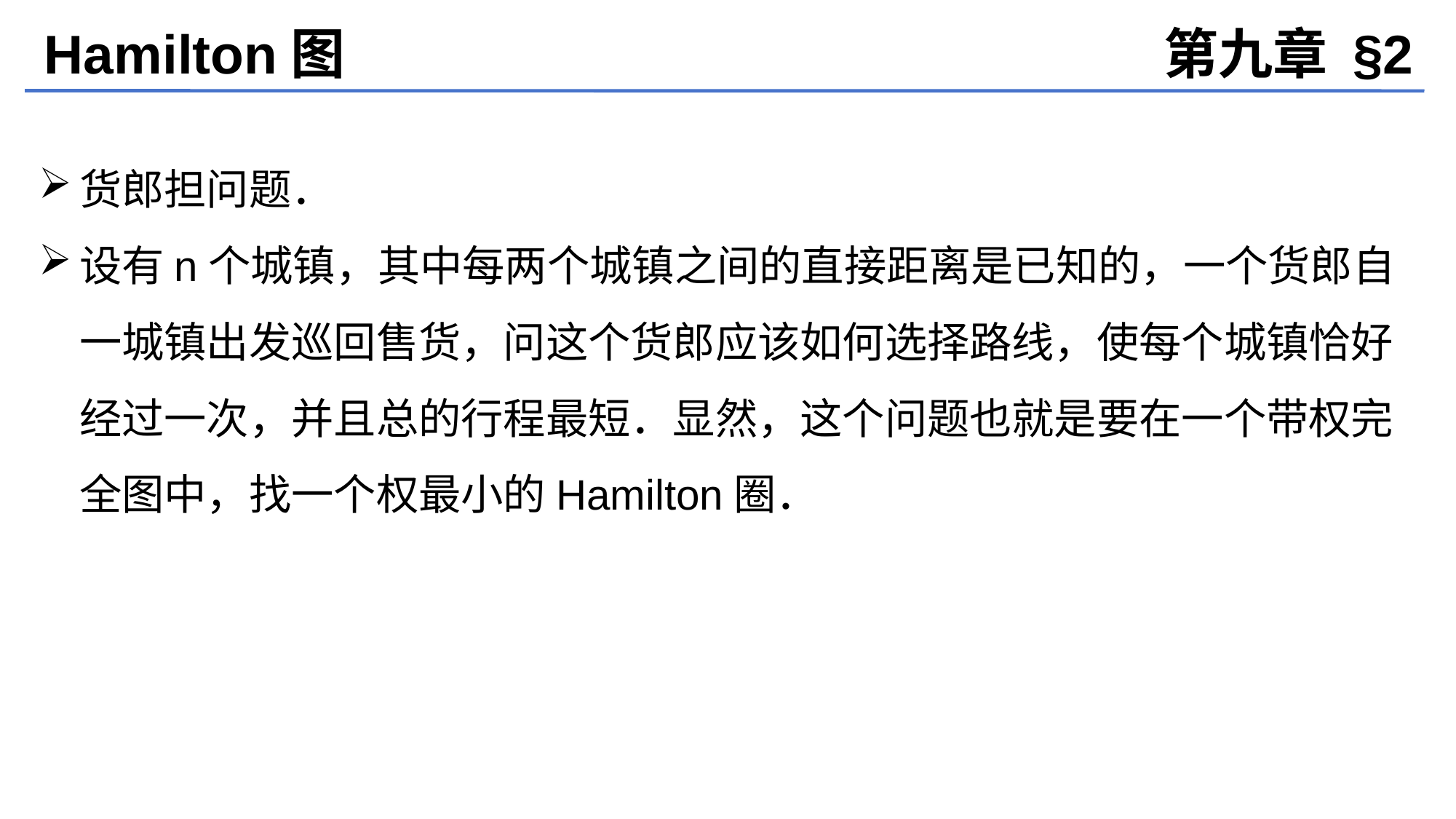

Hamilton图
第九章 §2
货郎担问题．
设有n个城镇，其中每两个城镇之间的直接距离是已知的，一个货郎自一城镇出发巡回售货，问这个货郎应该如何选择路线，使每个城镇恰好经过一次，并且总的行程最短．显然，这个问题也就是要在一个带权完全图中，找一个权最小的Hamilton圈．